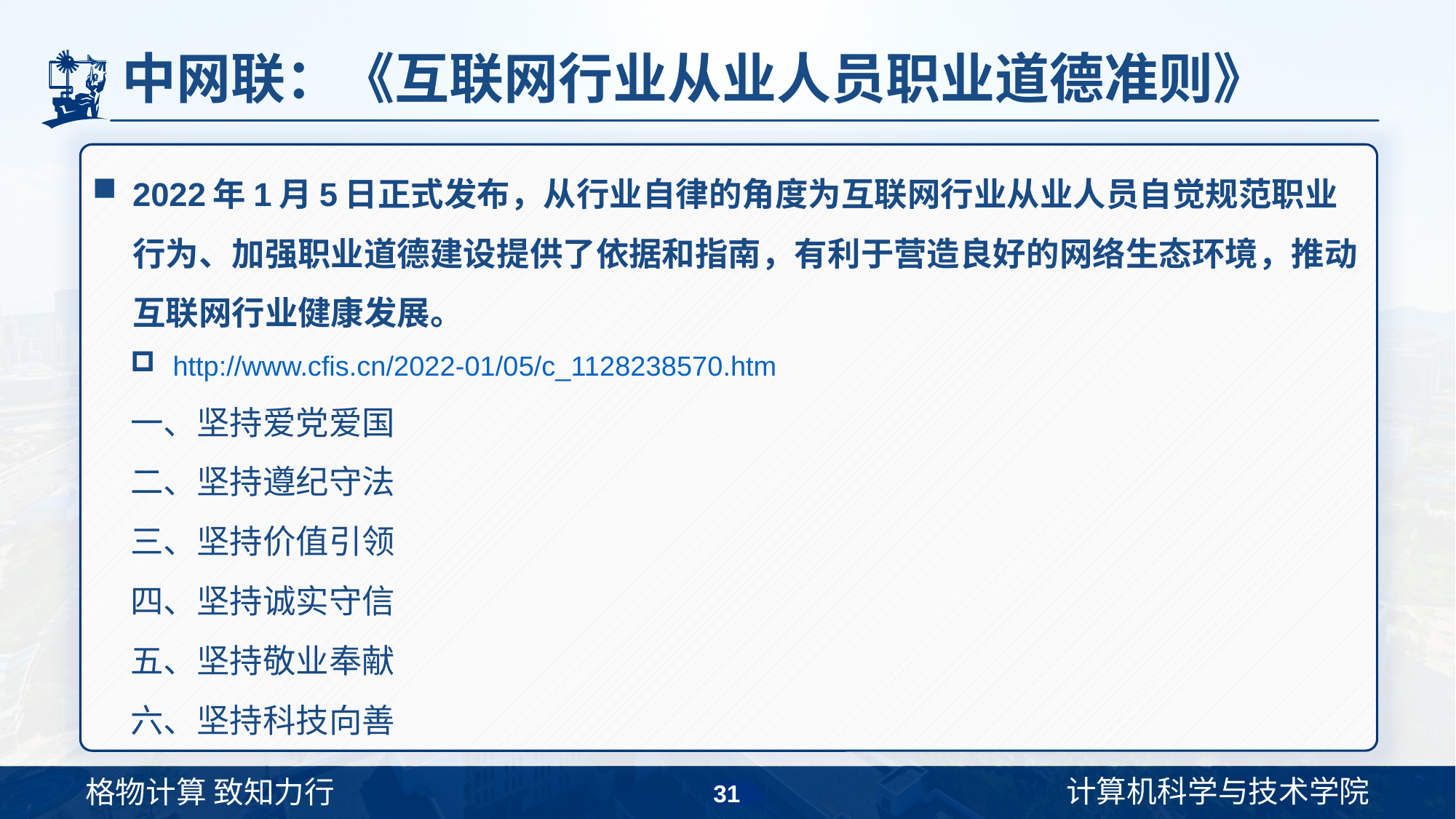

# 中网联：《互联网行业从业人员职业道德准则》
2022年1月5日正式发布，从行业自律的角度为互联网行业从业人员自觉规范职业行为、加强职业道德建设提供了依据和指南，有利于营造良好的网络生态环境，推动互联网行业健康发展。
http://www.cfis.cn/2022-01/05/c_1128238570.htm
一、坚持爱党爱国
二、坚持遵纪守法
三、坚持价值引领
四、坚持诚实守信
五、坚持敬业奉献
六、坚持科技向善
31